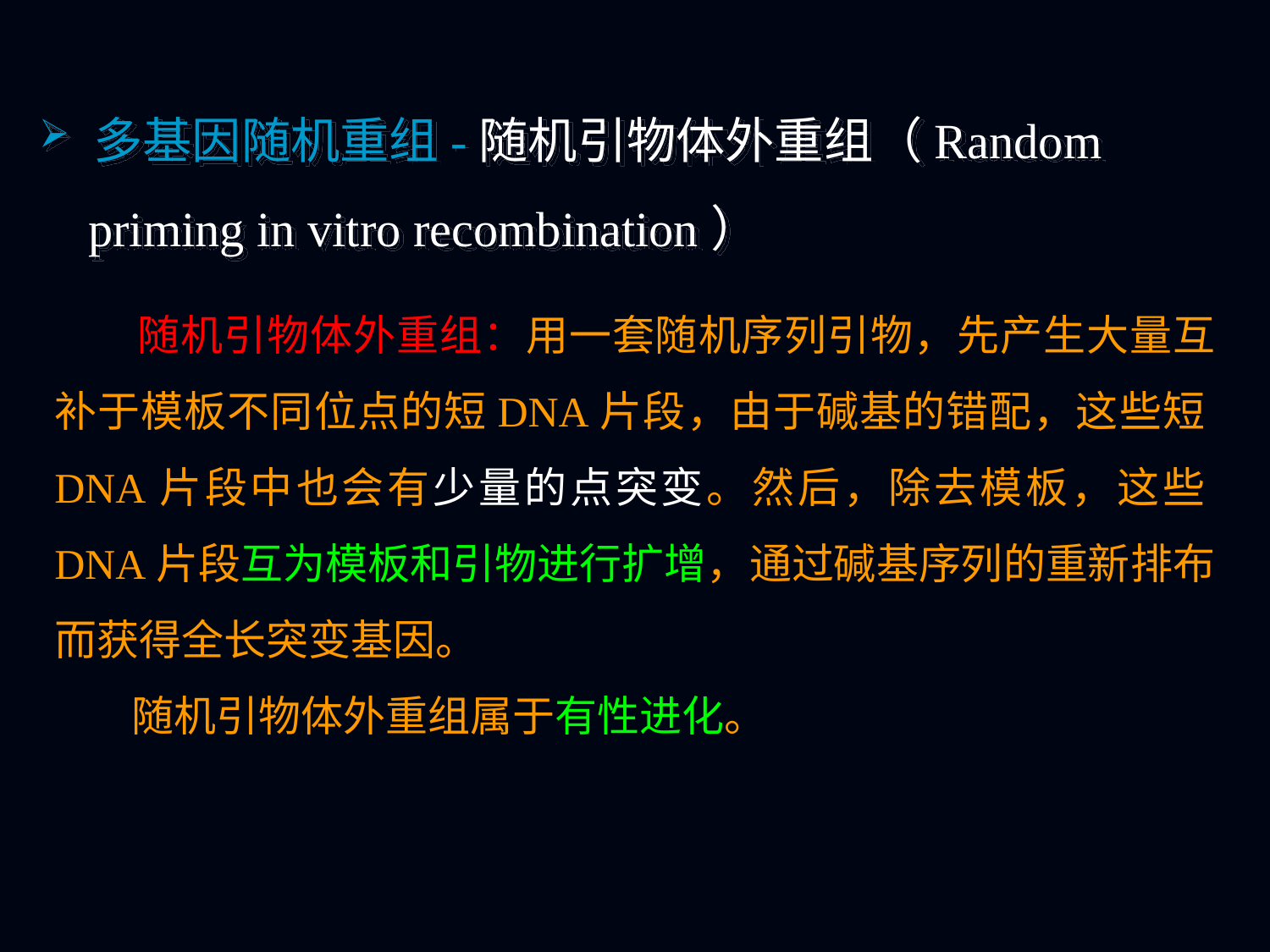

多基因随机重组-随机引物体外重组（Random
    priming in vitro recombination）
       随机引物体外重组：用一套随机序列引物，先产生大量互补于模板不同位点的短DNA片段，由于碱基的错配，这些短DNA片段中也会有少量的点突变。然后，除去模板，这些DNA片段互为模板和引物进行扩增，通过碱基序列的重新排布而获得全长突变基因。
       随机引物体外重组属于有性进化。